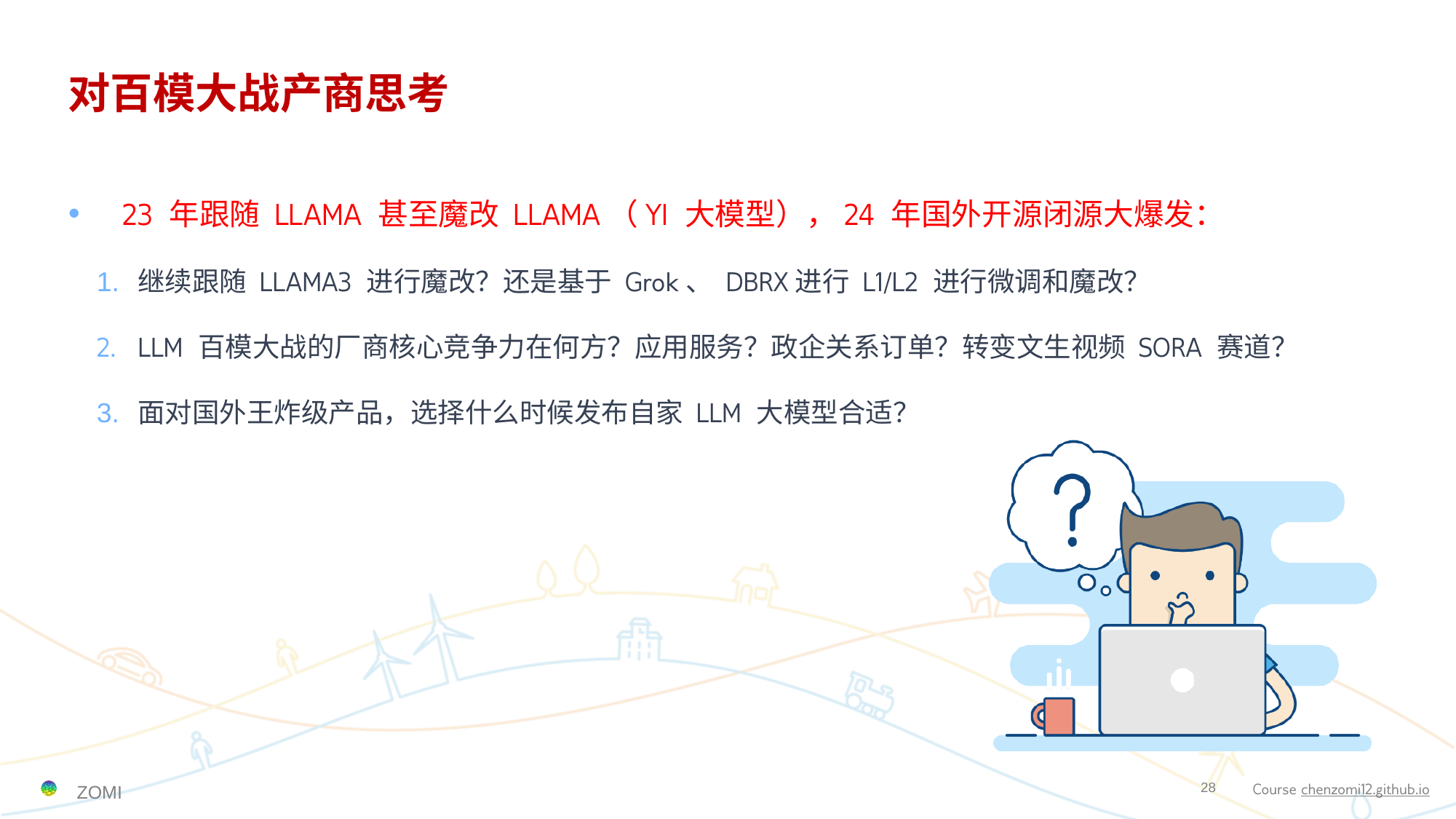

# 对百模大战产商思考
23 年跟随 LLAMA 甚至魔改 LLAMA（YI 大模型），24 年国外开源闭源大爆发：
继续跟随 LLAMA3 进行魔改？还是基于 Grok、 DBRX进行 L1/L2 进行微调和魔改？
LLM 百模大战的厂商核心竞争力在何方？应用服务？政企关系订单？转变文生视频 SORA 赛道？
面对国外王炸级产品，选择什么时候发布自家 LLM 大模型合适？